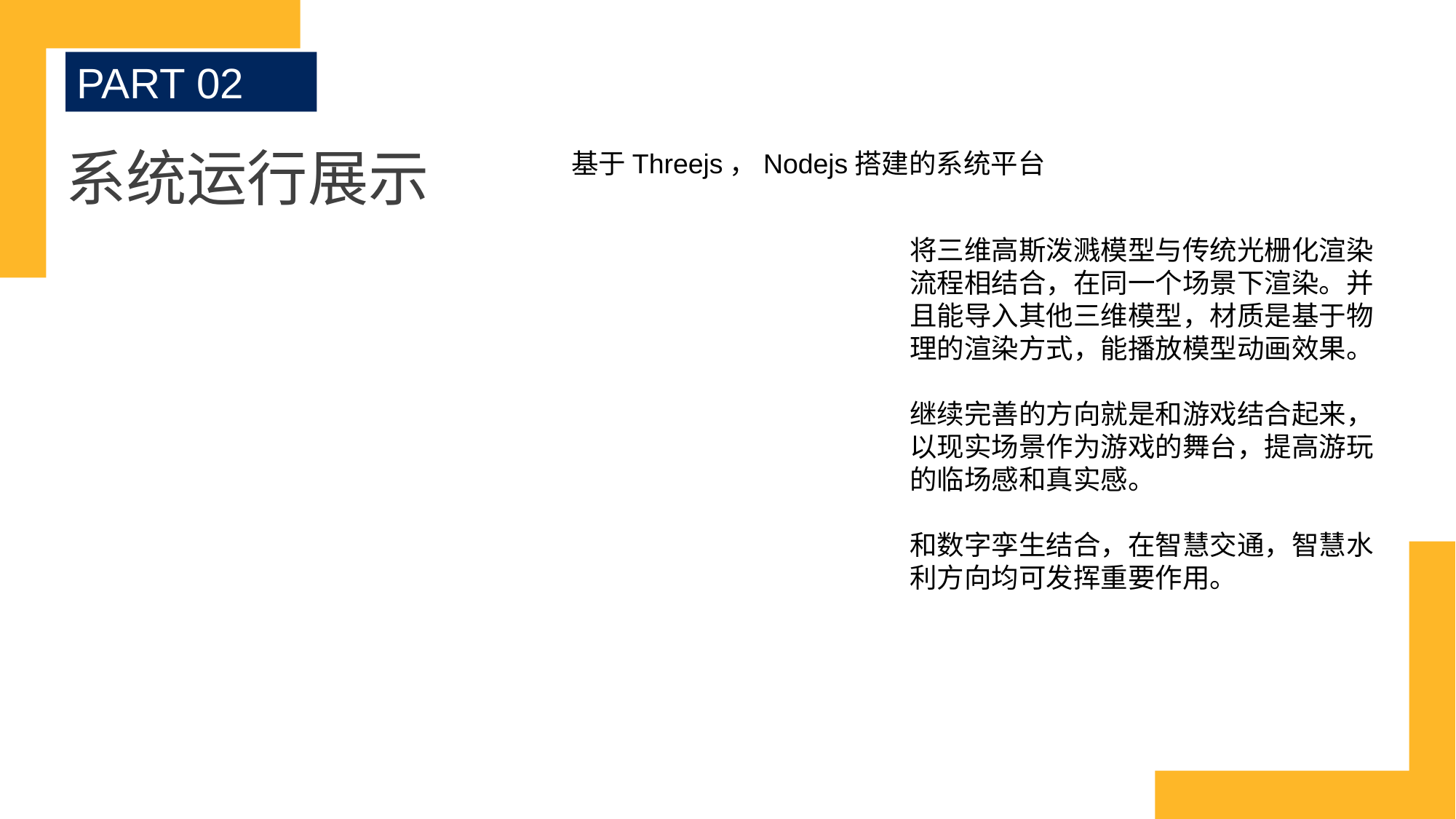

PART 02
系统运行展示

基于Threejs，Nodejs搭建的系统平台
将三维高斯泼溅模型与传统光栅化渲染流程相结合，在同一个场景下渲染。并且能导入其他三维模型，材质是基于物理的渲染方式，能播放模型动画效果。

继续完善的方向就是和游戏结合起来，以现实场景作为游戏的舞台，提高游玩的临场感和真实感。

和数字孪生结合，在智慧交通，智慧水利方向均可发挥重要作用。